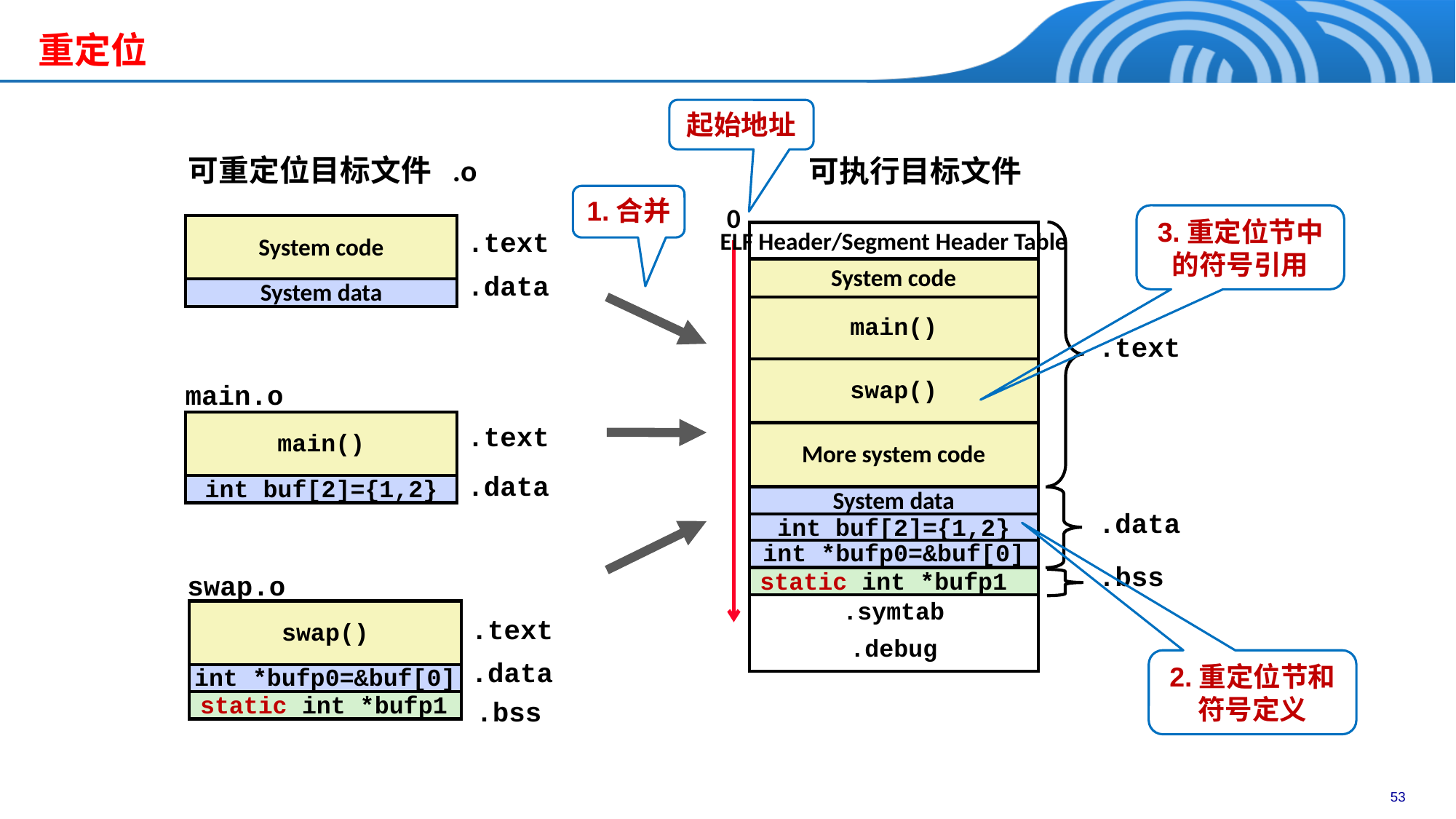

重定位
起始地址
 可重定位目标文件  .o
 可执行目标文件
1.合并
0
3.重定位节中的符号引用
System code
.text

ELF Header/Segment Header Table
System code
main()
swap()
More system code
System data
int buf[2]={1,2}
int *bufp0=&buf[0]
static int *bufp1
.symtab
.debug
.data
System data

.text
main.o
main()
.text

.data
int buf[2]={1,2}

.data

.bss
swap.o
swap()
.text
.data
int *bufp0=&buf[0]
static int *bufp1
.bss

2.重定位节和符号定义